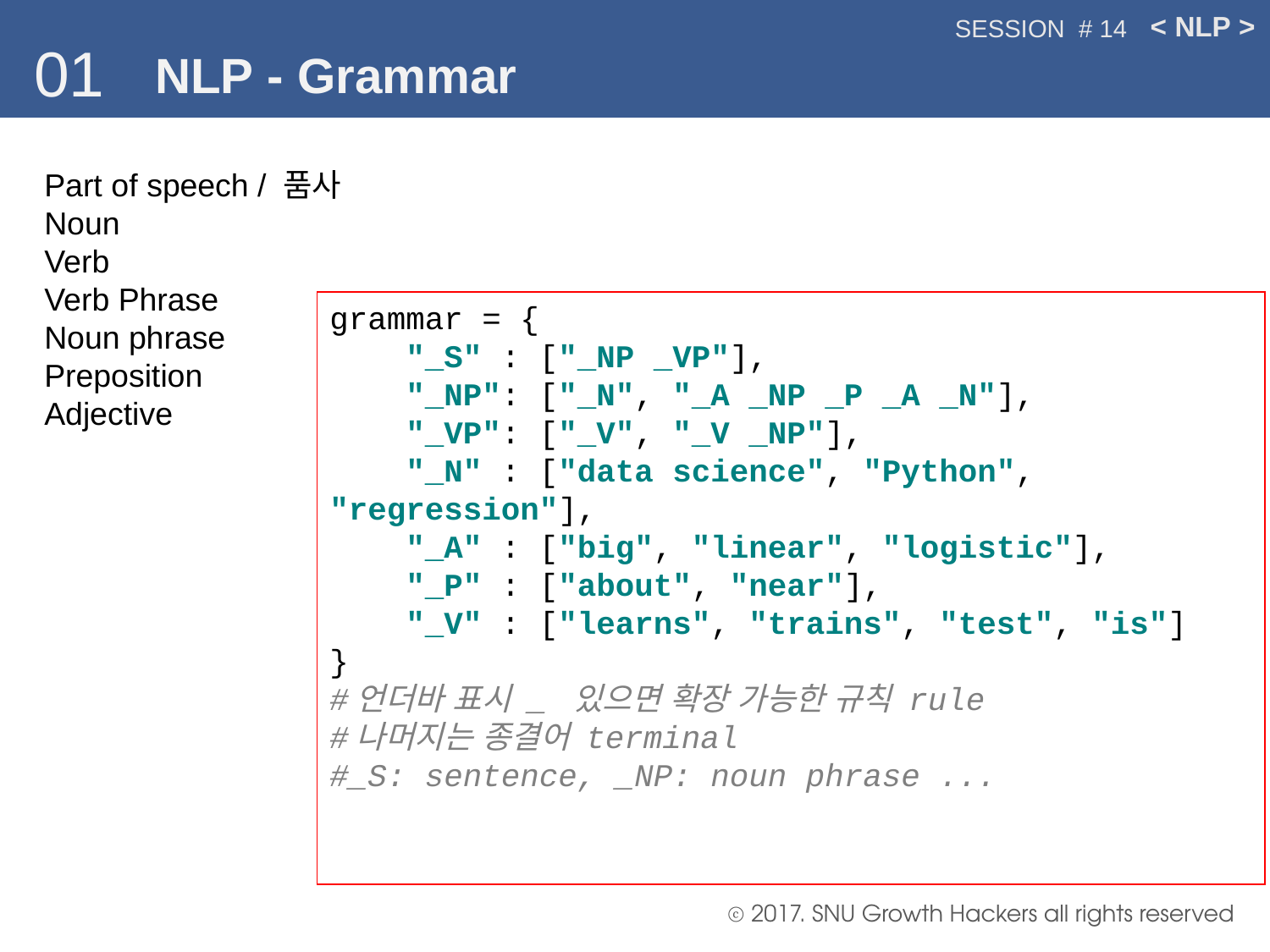

< NLP >
SESSION  # 14
01
NLP - Grammar
Part of speech / 품사
Noun
Verb
Verb Phrase
Noun phrase
Preposition
Adjective

grammar = {
    "_S" : ["_NP _VP"],
    "_NP": ["_N", "_A _NP _P _A _N"],
    "_VP": ["_V", "_V _NP"],
    "_N" : ["data science", "Python", "regression"],
    "_A" : ["big", "linear", "logistic"],
    "_P" : ["about", "near"],
    "_V" : ["learns", "trains", "test", "is"]
}
#언더바 표시 _ 있으면 확장 가능한 규칙 rule
#나머지는 종결어 terminal
#_S: sentence, _NP: noun phrase ...
ⓒ 2017. SNU Growth Hackers all rights reserved